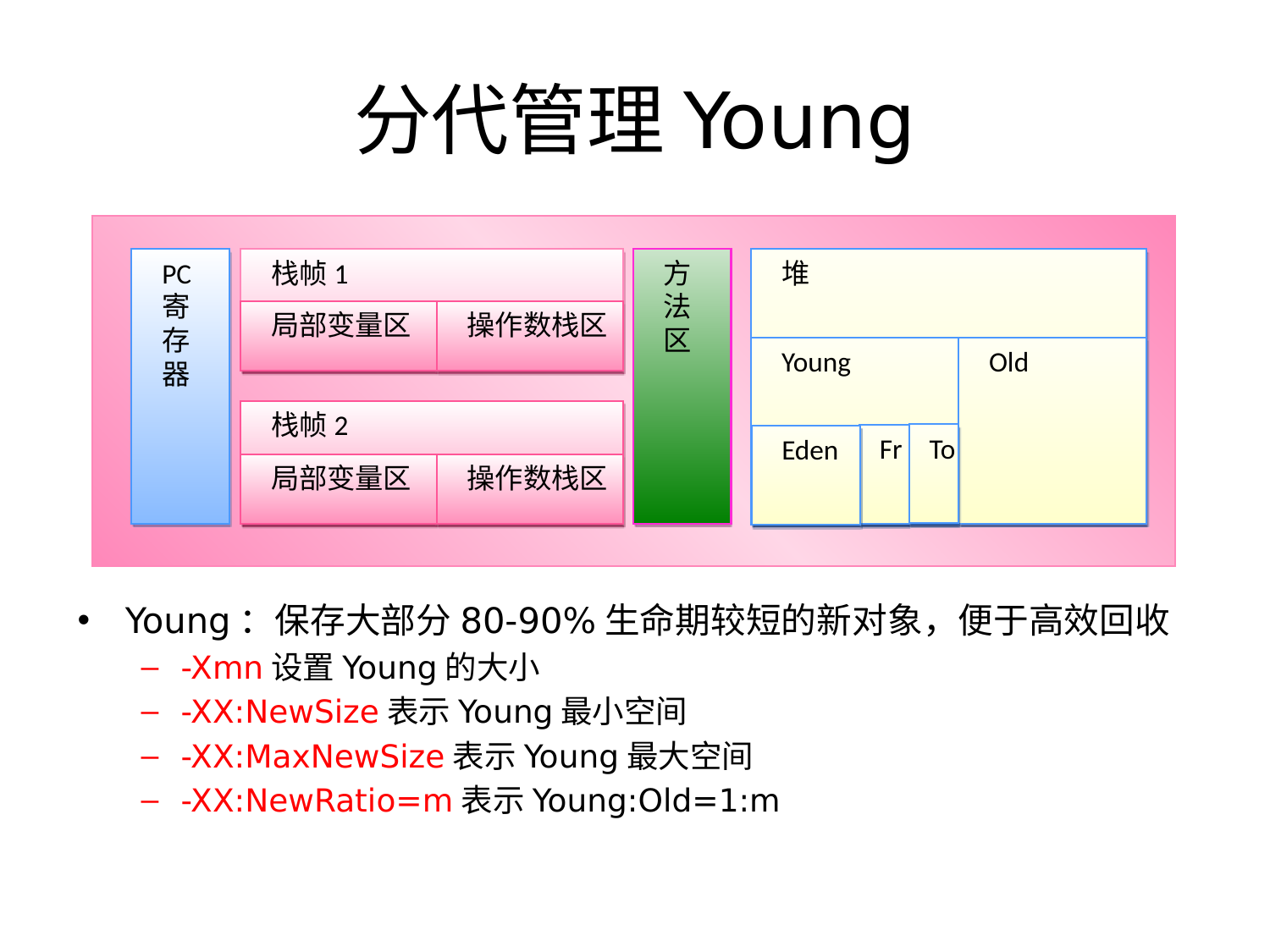

# 分代管理Young

PC
寄
存
器
栈帧1
方
法
区
堆
局部变量区
操作数栈区
Young
Old
栈帧2
To
Fr
Eden
局部变量区
操作数栈区
Young：保存大部分80-90%生命期较短的新对象，便于高效回收
-Xmn设置Young的大小
-XX:NewSize表示Young最小空间
-XX:MaxNewSize表示Young最大空间
-XX:NewRatio=m表示Young:Old=1:m